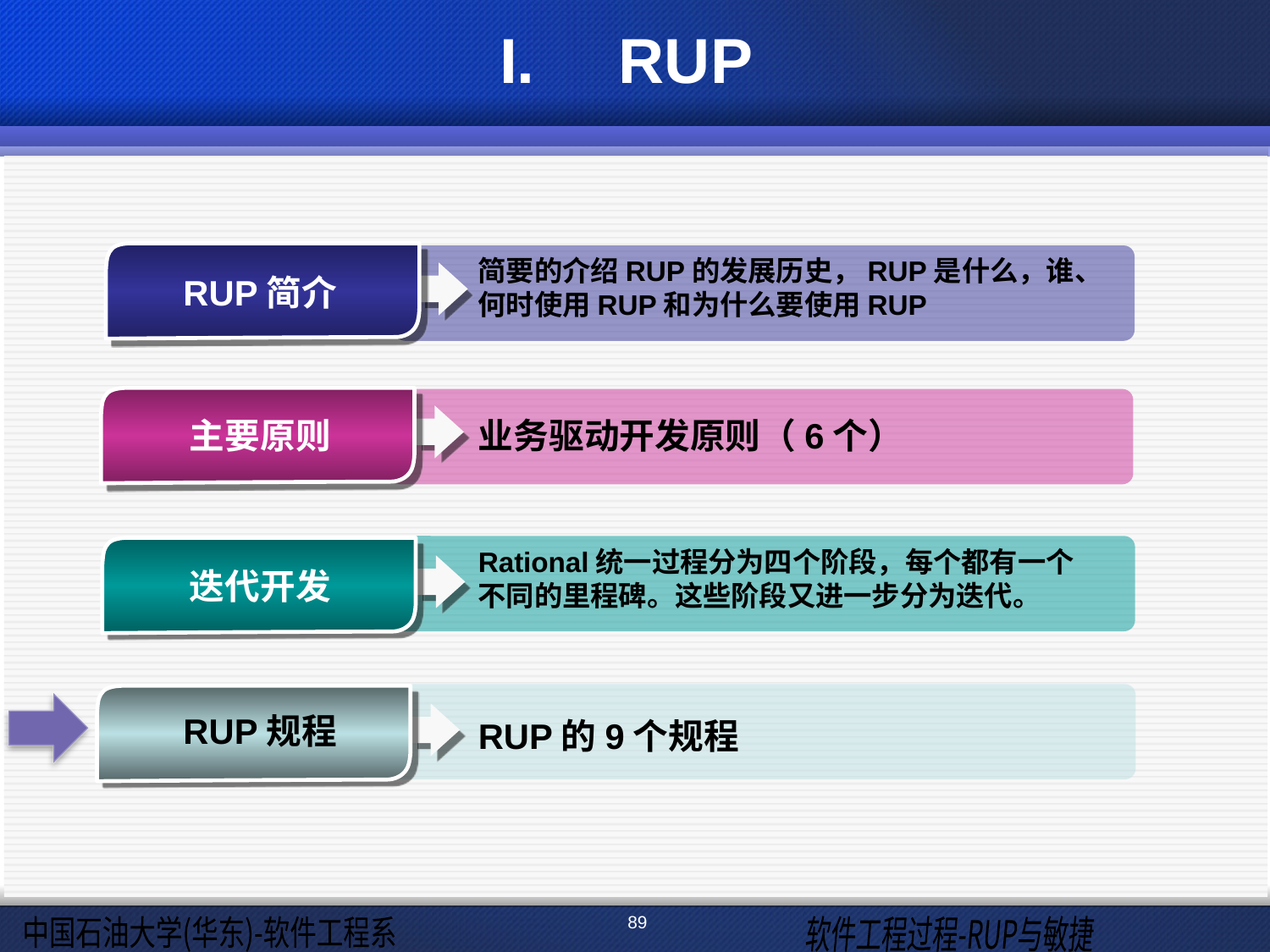

RUP

简要的介绍RUP的发展历史，RUP是什么，谁、何时使用RUP和为什么要使用RUP
RUP简介

主要原则
业务驱动开发原则（6个）

Rational统一过程分为四个阶段，每个都有一个不同的里程碑。这些阶段又进一步分为迭代。
迭代开发

RUP规程
RUP的9个规程

89